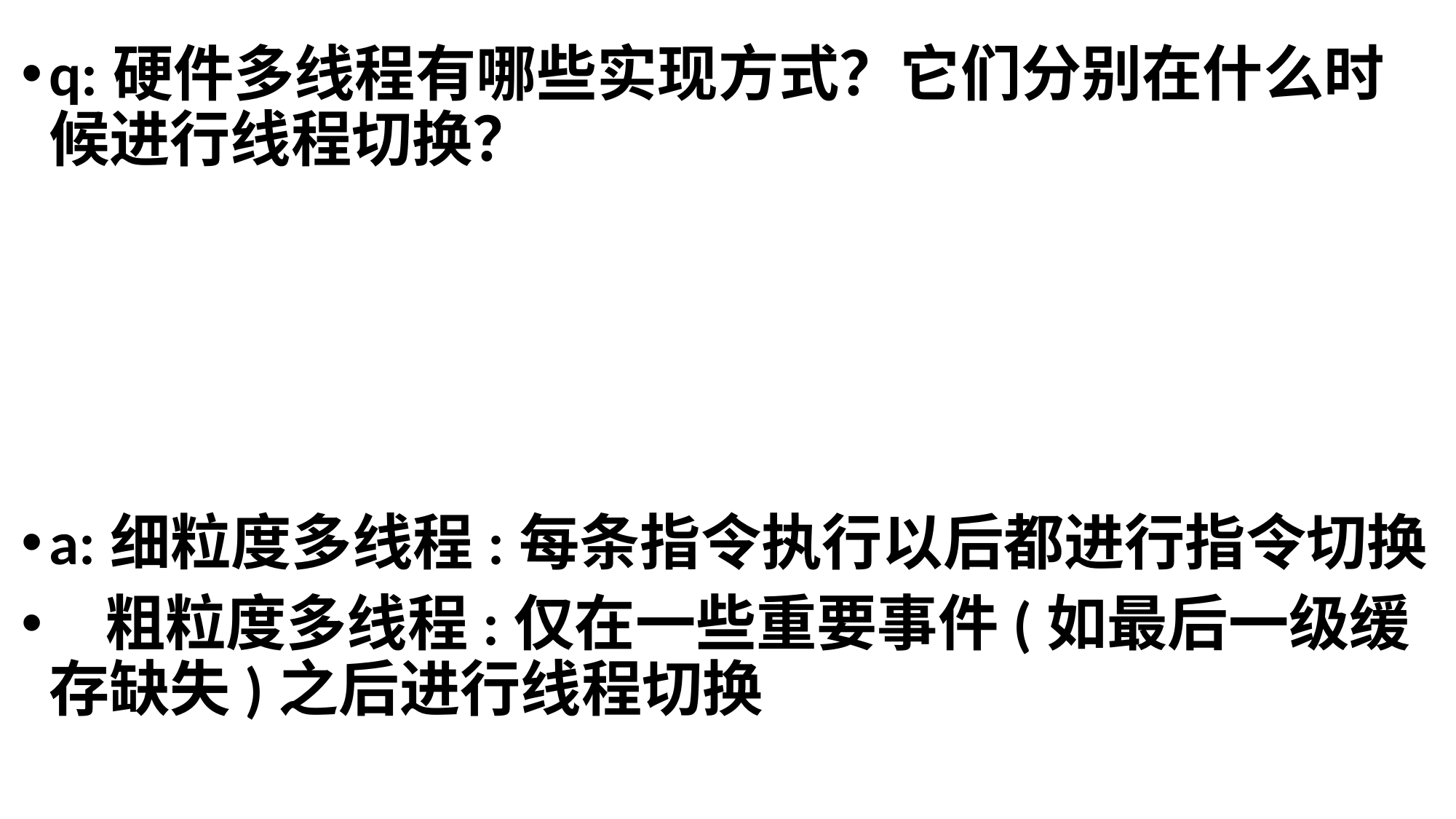

q:硬件多线程有哪些实现方式？它们分别在什么时候进行线程切换？

a:细粒度多线程:每条指令执行以后都进行指令切换
   粗粒度多线程:仅在一些重要事件(如最后一级缓存缺失)之后进行线程切换